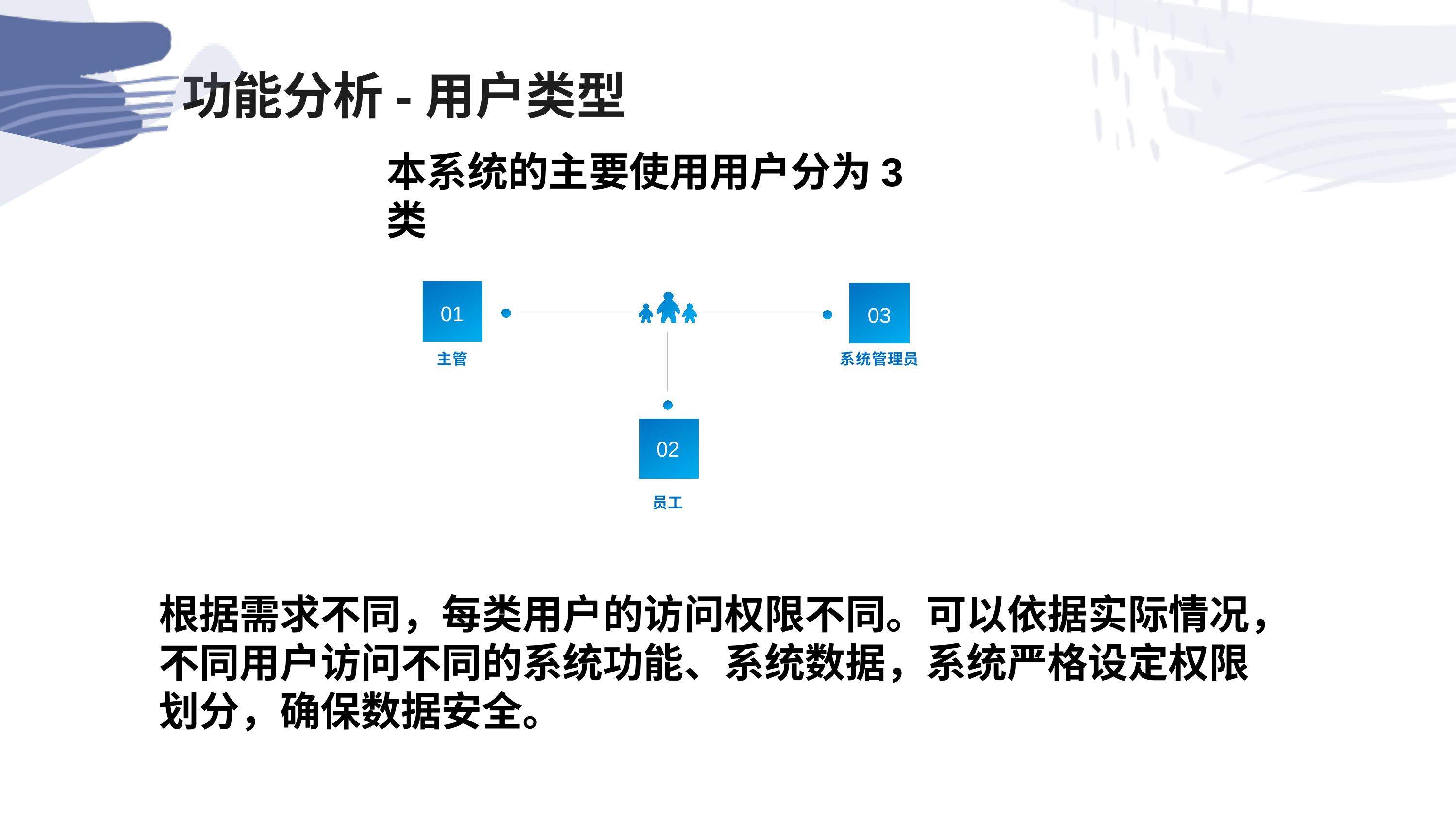

功能分析-用户类型
本系统的主要使用用户分为3类

01

03

主管
系统管理员

02
员工
根据需求不同，每类用户的访问权限不同。可以依据实际情况，不同用户访问不同的系统功能、系统数据，系统严格设定权限划分，确保数据安全。